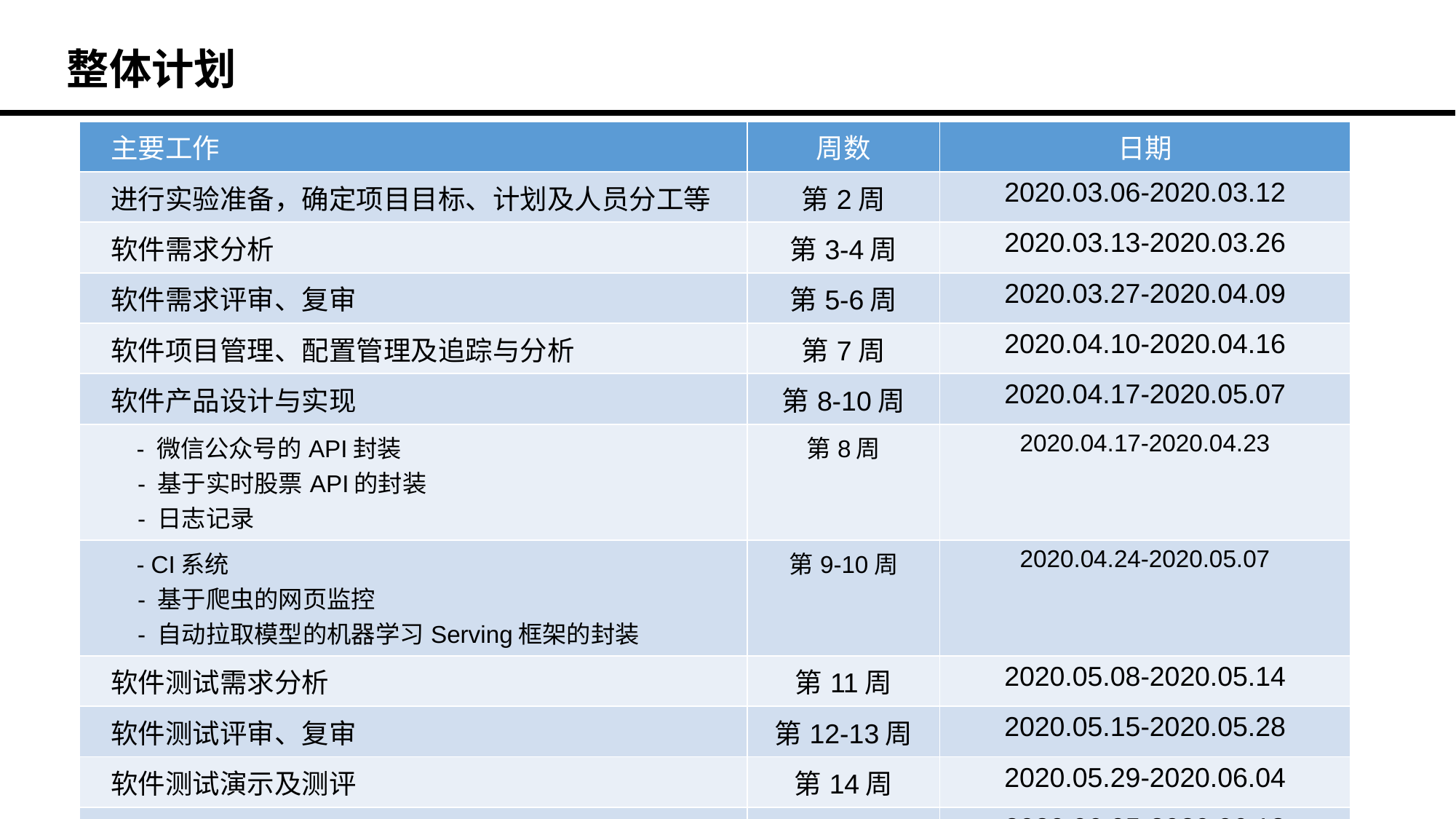

整体计划
| 主要工作 | 周数 | 日期 |
| --- | --- | --- |
| 进行实验准备，确定项目目标、计划及人员分工等 | 第2周 | 2020.03.06-2020.03.12 |
| 软件需求分析 | 第3-4周 | 2020.03.13-2020.03.26 |
| 软件需求评审、复审 | 第5-6周 | 2020.03.27-2020.04.09 |
| 软件项目管理、配置管理及追踪与分析 | 第7周 | 2020.04.10-2020.04.16 |
| 软件产品设计与实现 | 第8-10周 | 2020.04.17-2020.05.07 |
| - 微信公众号的API封装 - 基于实时股票API的封装 - 日志记录 | 第8周 | 2020.04.17-2020.04.23 |
| - CI系统 - 基于爬虫的网页监控 - 自动拉取模型的机器学习Serving框架的封装 | 第9-10周 | 2020.04.24-2020.05.07 |
| 软件测试需求分析 | 第11周 | 2020.05.08-2020.05.14 |
| 软件测试评审、复审 | 第12-13周 | 2020.05.15-2020.05.28 |
| 软件测试演示及测评 | 第14周 | 2020.05.29-2020.06.04 |
| 软件项目管理、配置管理及分析与总结 | 第15-16周 | 2020.06.05-2020.06.18 |